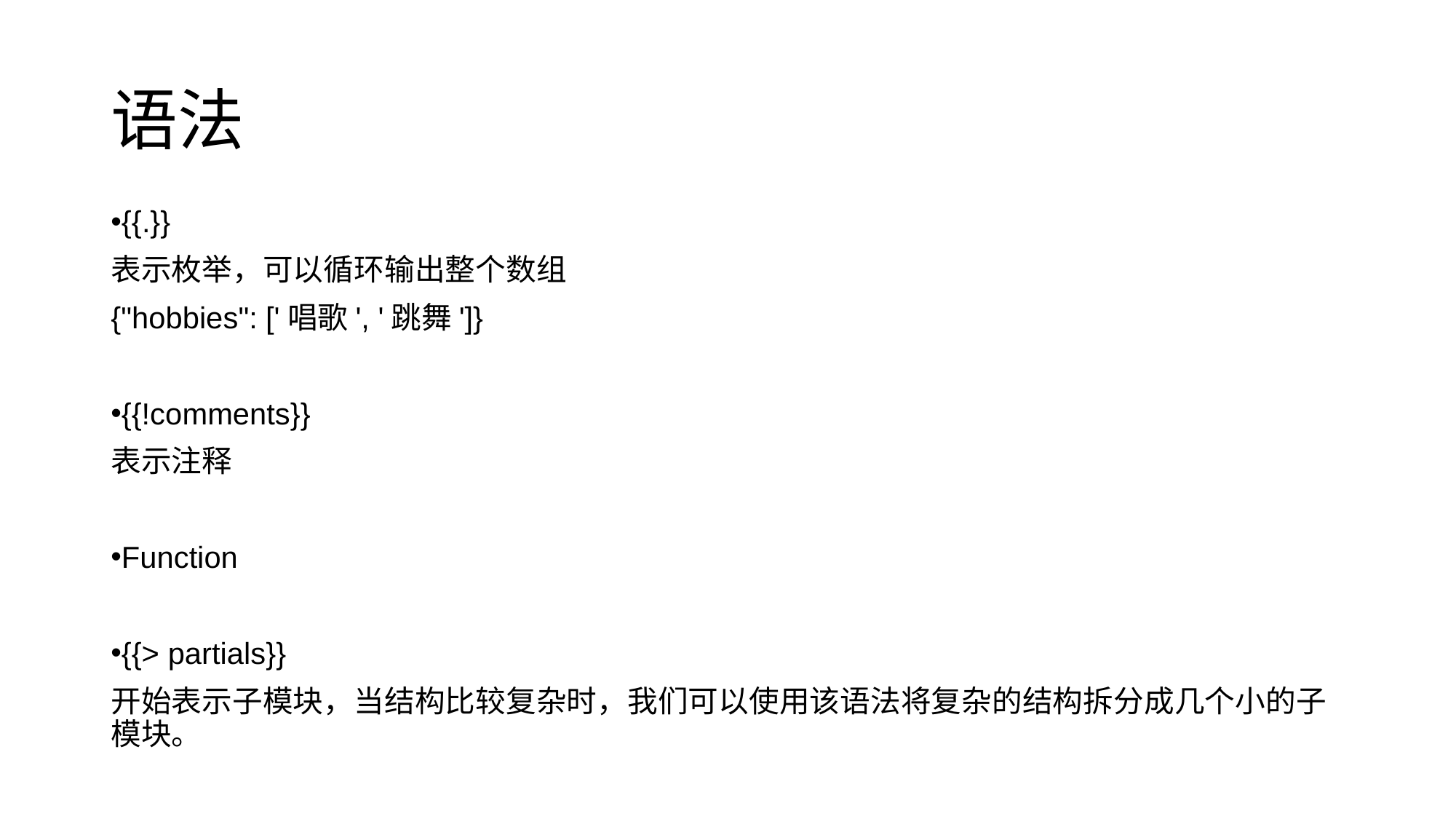

# 语法

{{.}}
表示枚举，可以循环输出整个数组
{"hobbies": ['唱歌', '跳舞']}

{{!comments}}
表示注释

Function

{{> partials}}
开始表示子模块，当结构比较复杂时，我们可以使用该语法将复杂的结构拆分成几个小的子模块。